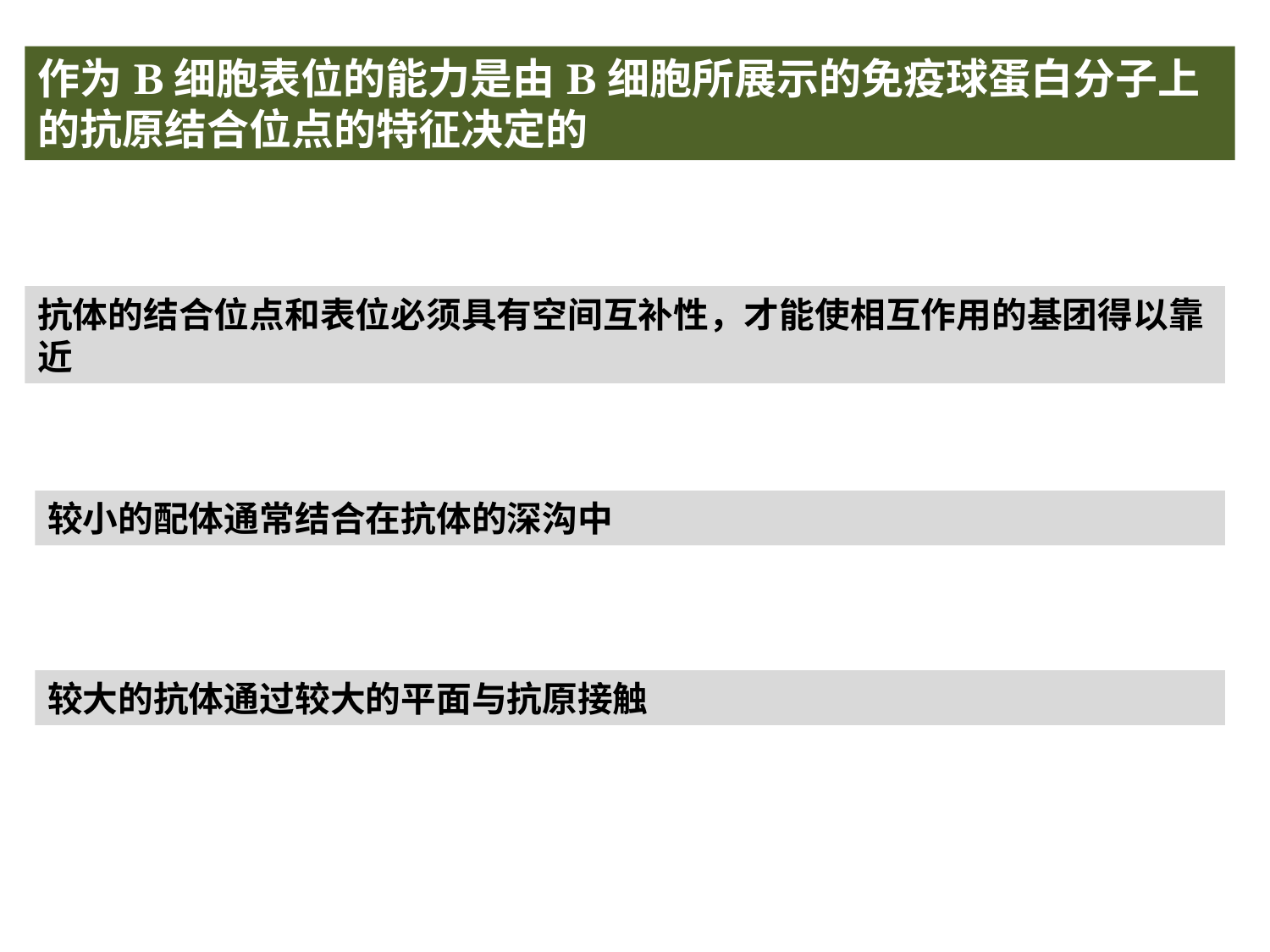

作为B细胞表位的能力是由B细胞所展示的免疫球蛋白分子上的抗原结合位点的特征决定的
抗体的结合位点和表位必须具有空间互补性，才能使相互作用的基团得以靠近
较小的配体通常结合在抗体的深沟中
较大的抗体通过较大的平面与抗原接触